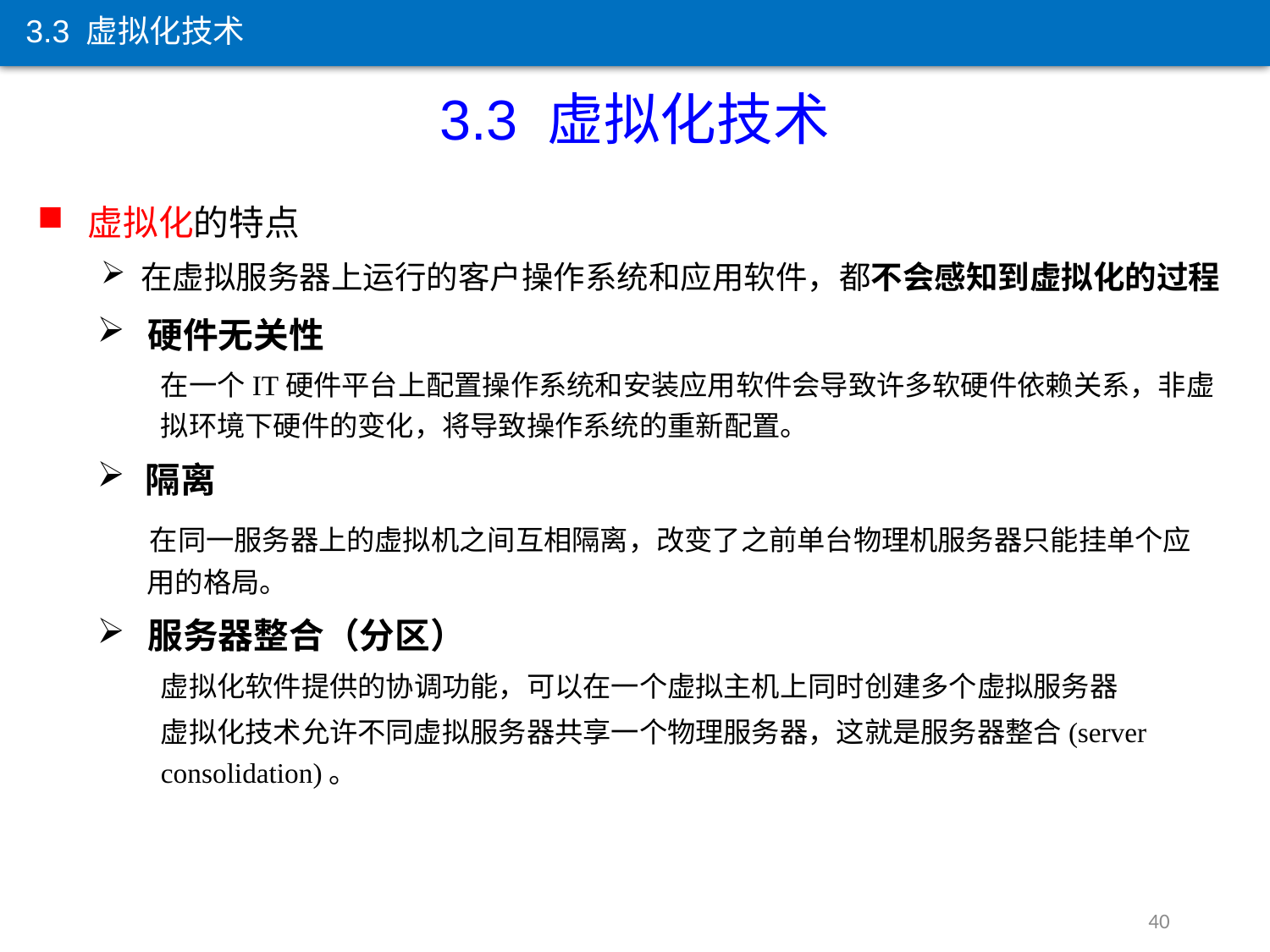

3.3 虚拟化技术
3.3 虚拟化技术
虚拟化的特点
在虚拟服务器上运行的客户操作系统和应用软件，都不会感知到虚拟化的过程
硬件无关性
在一个IT硬件平台上配置操作系统和安装应用软件会导致许多软硬件依赖关系，非虚拟环境下硬件的变化，将导致操作系统的重新配置。
隔离
      在同一服务器上的虚拟机之间互相隔离，改变了之前单台物理机服务器只能挂单个应  用的格局。
服务器整合（分区）
虚拟化软件提供的协调功能，可以在一个虚拟主机上同时创建多个虚拟服务器
虚拟化技术允许不同虚拟服务器共享一个物理服务器，这就是服务器整合(server consolidation)。
40